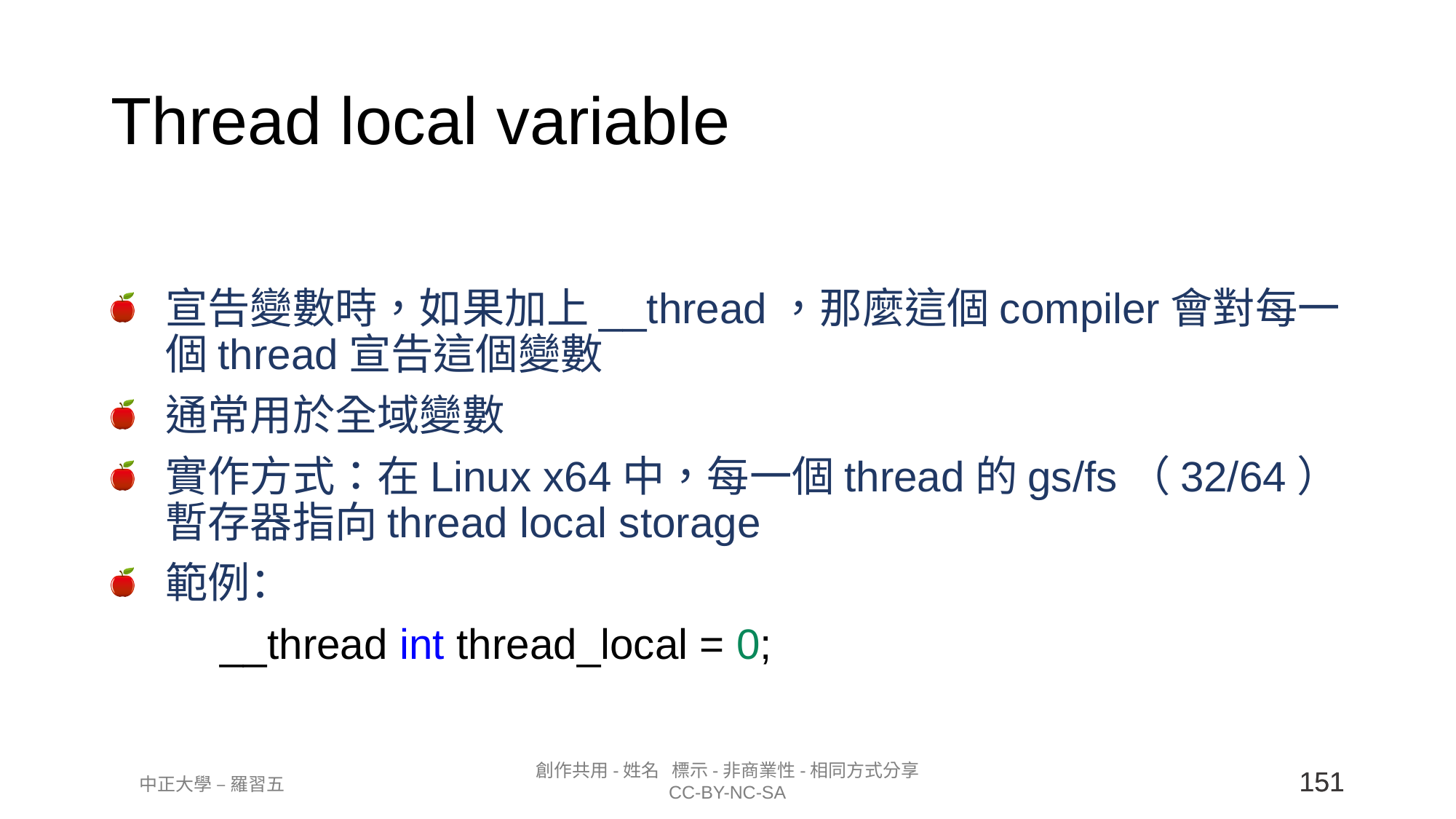

# Thread local variable
宣告變數時，如果加上__thread，那麼這個compiler會對每一個thread宣告這個變數
通常用於全域變數
實作方式：在Linux x64中，每一個thread的gs/fs（32/64）暫存器指向thread local storage
範例：
	__thread int thread_local = 0;